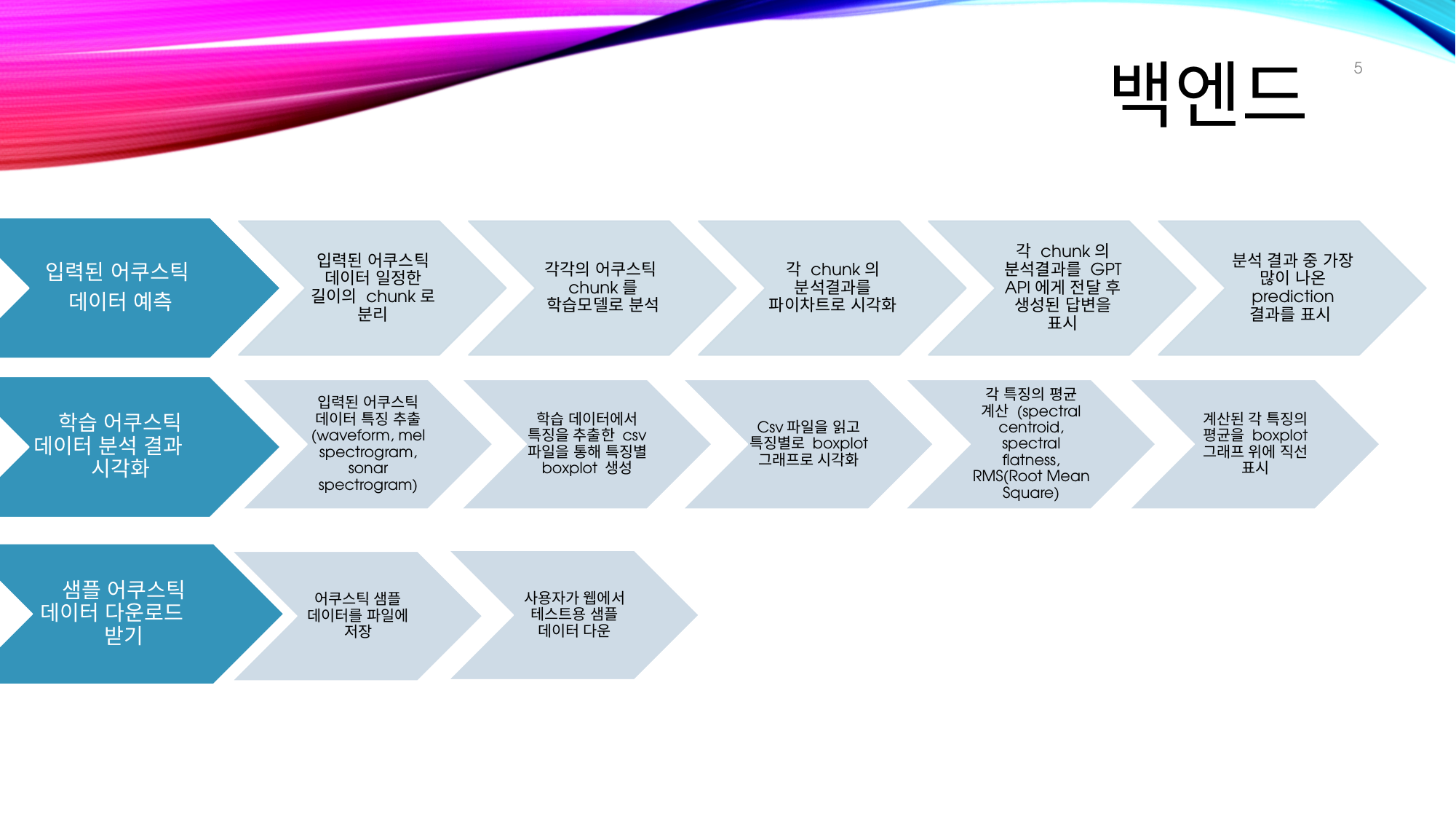

# 백엔드
5
입력된 어쿠스틱
데이터 예측
입력된 어쿠스틱 데이터 일정한 길이의 chunk로 분리
각각의 어쿠스틱  chunk를 학습모델로 분석
각 chunk의 분석결과를 파이차트로 시각화
각 chunk의 분석결과를 GPT API에게 전달 후 생성된 답변을 표시
분석 결과 중 가장 많이 나온 prediction 결과를 표시
학습 어쿠스틱 데이터 분석 결과     시각화
입력된 어쿠스틱 데이터 특징 추출 (waveform, mel spectrogram, sonar spectrogram)
각 특징의 평균 계산 (spectral centroid, spectral flatness, RMS(Root Mean Square)
계산된 각 특징의 평균을 boxplot 그래프 위에 직선 표시
학습 데이터에서 특징을 추출한 csv파일을 통해 특징별 boxplot 생성
Csv파일을 읽고 특징별로 boxplot 그래프로 시각화
샘플 어쿠스틱 데이터 다운로드     받기
어쿠스틱 샘플 데이터를 파일에 저장
사용자가 웹에서 테스트용 샘플 데이터 다운